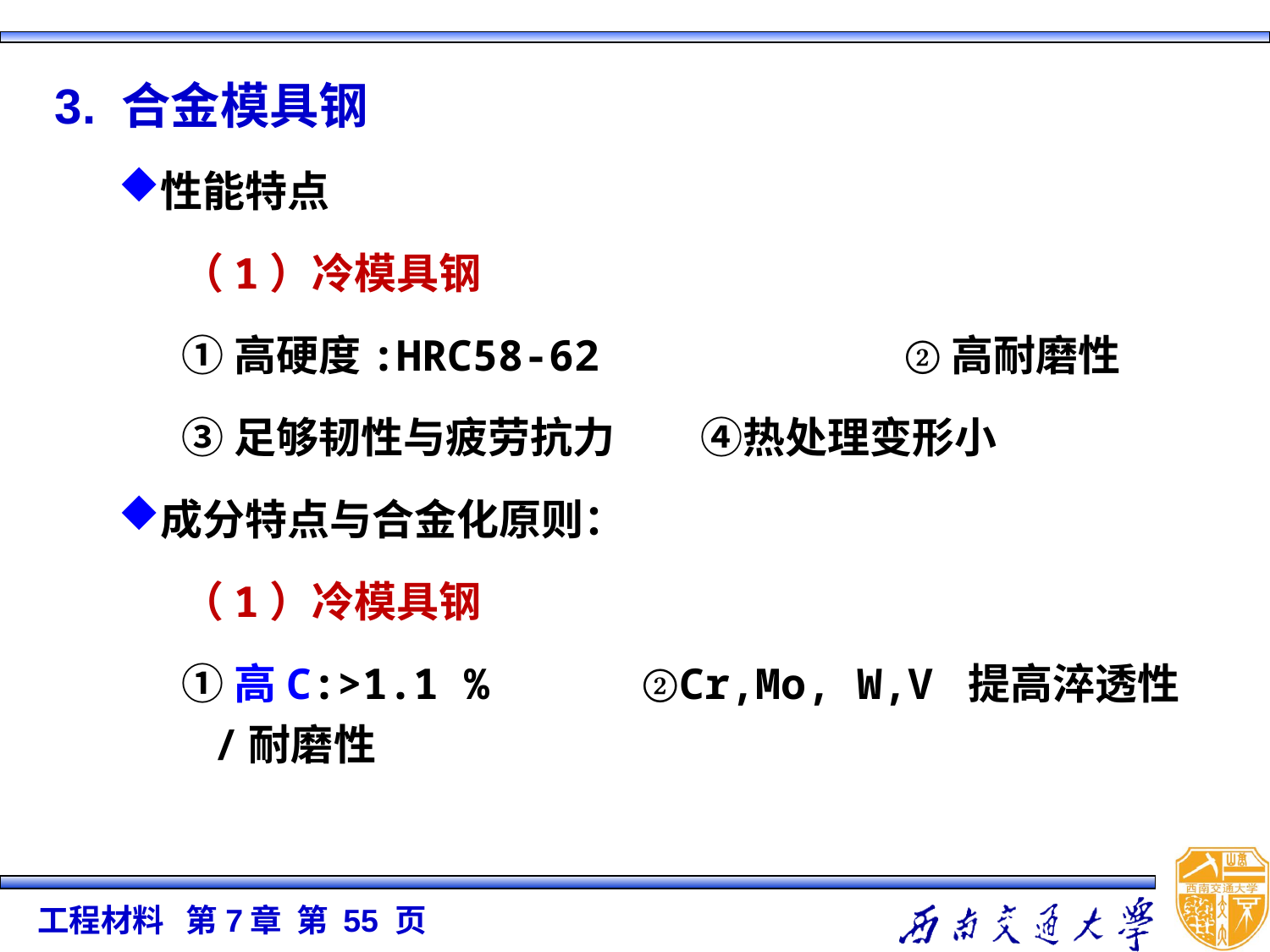

3. 合金模具钢
性能特点
（1）冷模具钢
①高硬度:HRC58-62            ②高耐磨性
③足够韧性与疲劳抗力         ④热处理变形小
成分特点与合金化原则：
（1）冷模具钢
①高C:>1.1 %      ②Cr,Mo, W,V 提高淬透性/耐磨性